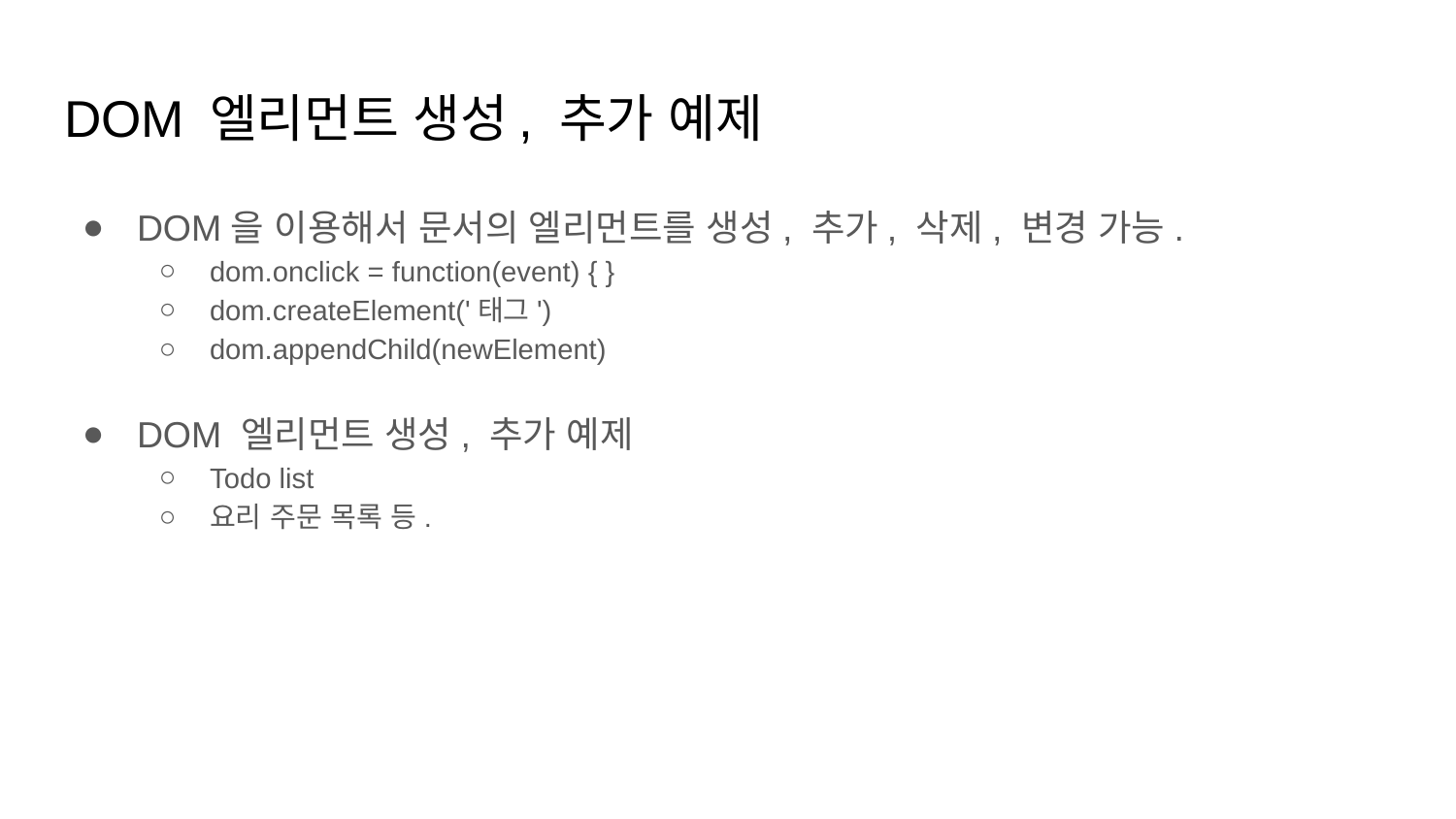

# DOM 엘리먼트 생성, 추가 예제
DOM을 이용해서 문서의 엘리먼트를 생성, 추가, 삭제, 변경 가능.
dom.onclick = function(event) { }
dom.createElement('태그')
dom.appendChild(newElement)

DOM 엘리먼트 생성, 추가 예제
Todo list
요리 주문 목록 등.